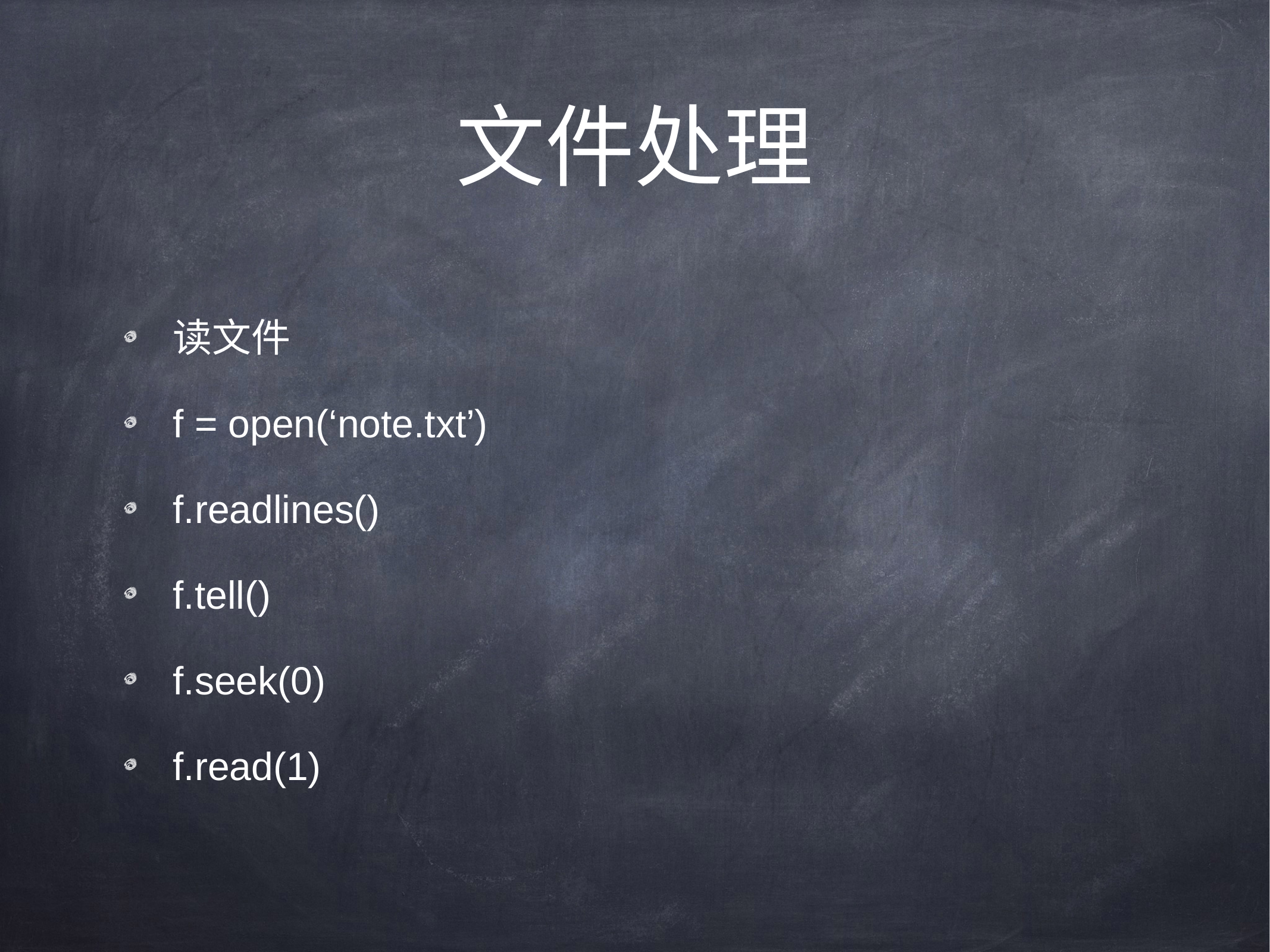

# 文件处理
读文件
f = open(‘note.txt’)
f.readlines()
f.tell()
f.seek(0)
f.read(1)